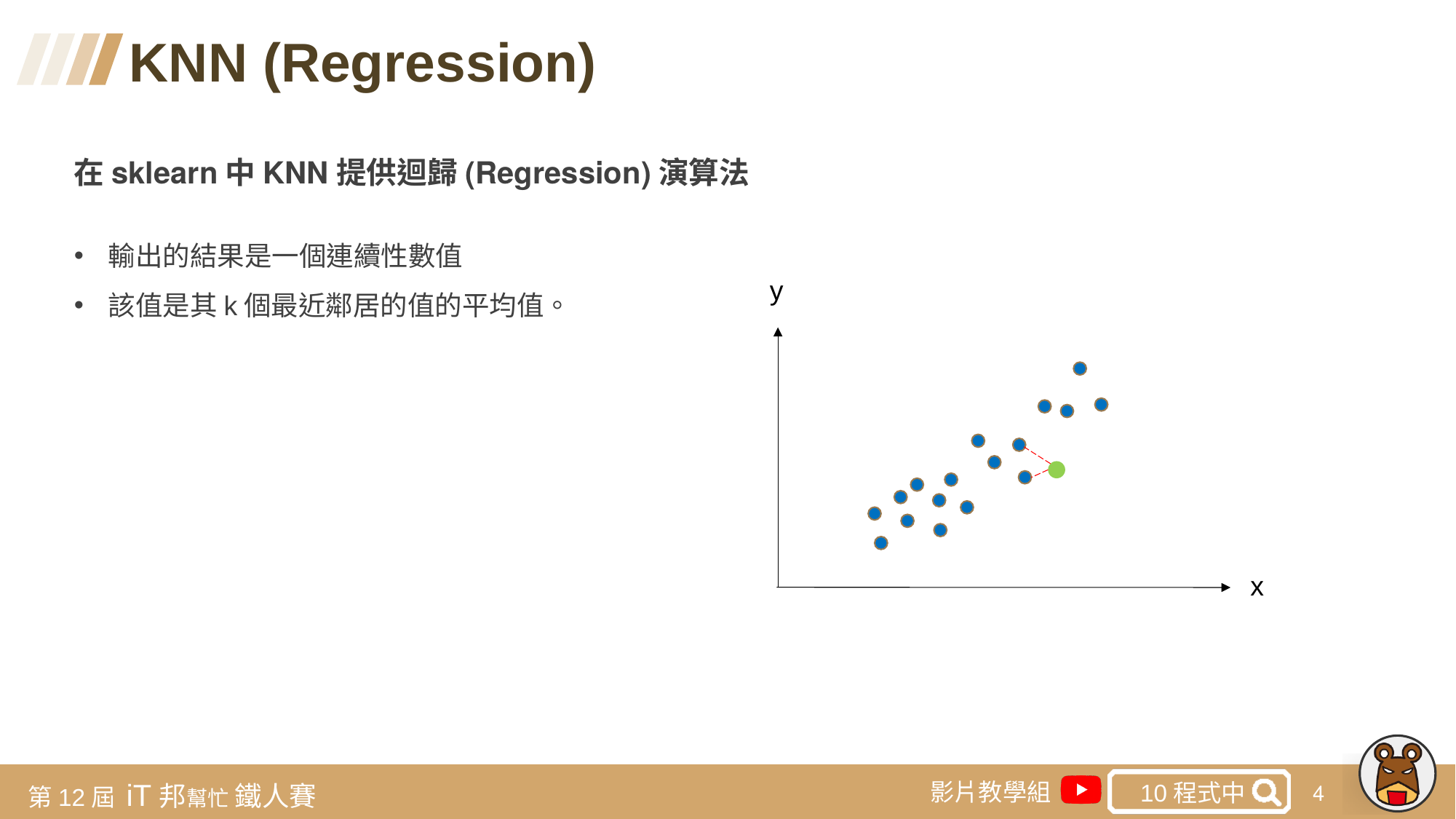

KNN (Regression)
在sklearn中KNN提供迴歸(Regression)演算法

輸出的結果是一個連續性數值
該值是其k個最近鄰居的值的平均值。

y

x